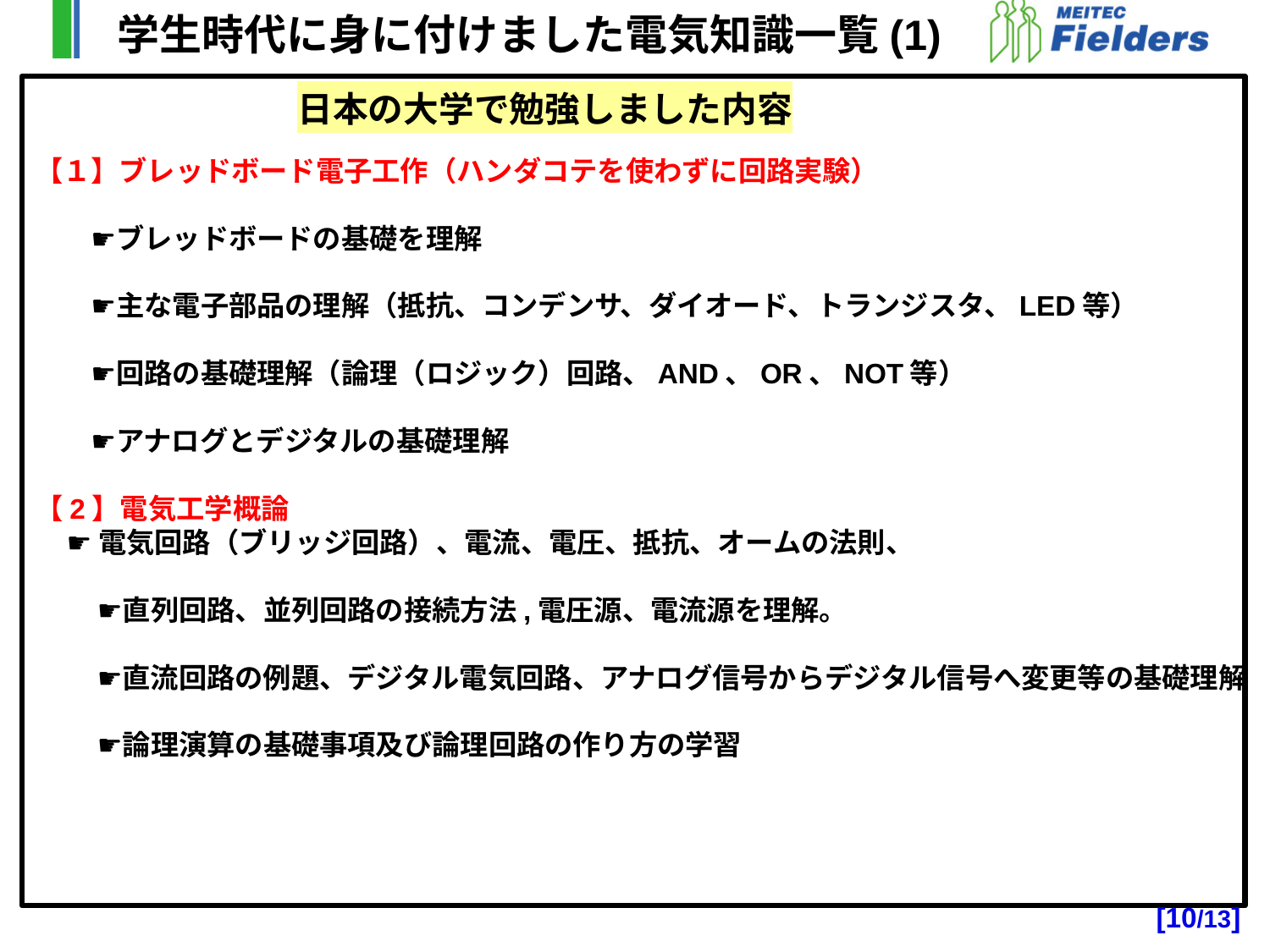

学生時代に身に付けました電気知識一覧(1)
【１】ブレッドボード電子工作（ハンダコテを使わずに回路実験）

　　☛ブレッドボードの基礎を理解

　　☛主な電子部品の理解（抵抗、コンデンサ、ダイオード、トランジスタ、LED等）

　　☛回路の基礎理解（論理（ロジック）回路、AND、OR、NOT等）

　　☛アナログとデジタルの基礎理解

【2】電気工学概論
     ☛電気回路（ブリッジ回路）、電流、電圧、抵抗、オームの法則、

　　 ☛直列回路、並列回路の接続方法,電圧源、電流源を理解。

　　 ☛直流回路の例題、デジタル電気回路、アナログ信号からデジタル信号へ変更等の基礎理解

　　 ☛論理演算の基礎事項及び論理回路の作り方の学習

日本の大学で勉強しました内容
[10/13]